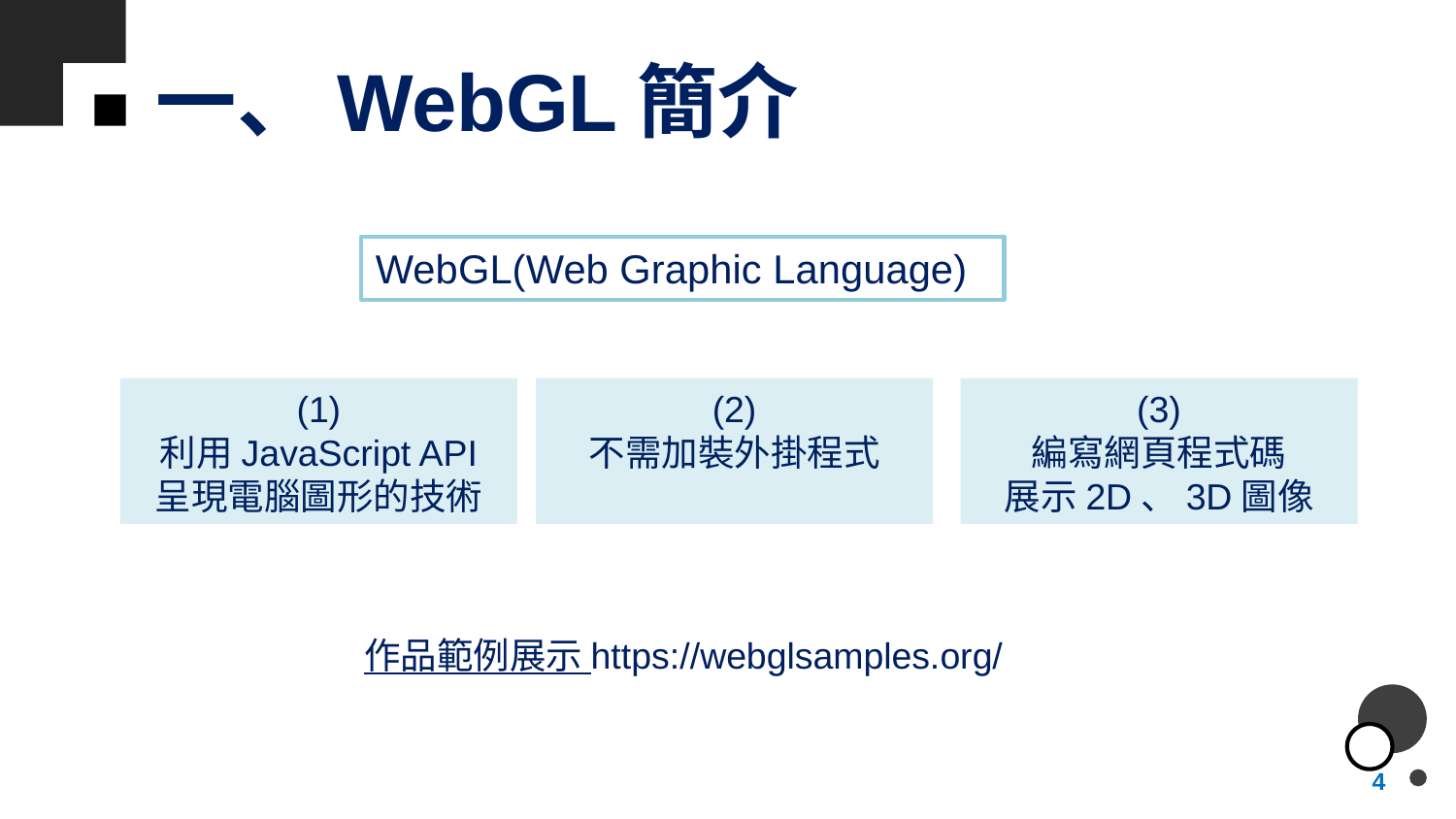

# 一、WebGL簡介
WebGL(Web Graphic Language)
(1)
利用JavaScript API
呈現電腦圖形的技術
(2)
不需加裝外掛程式

(3)
編寫網頁程式碼
展示2D、3D圖像
作品範例展示 https://webglsamples.org/

4